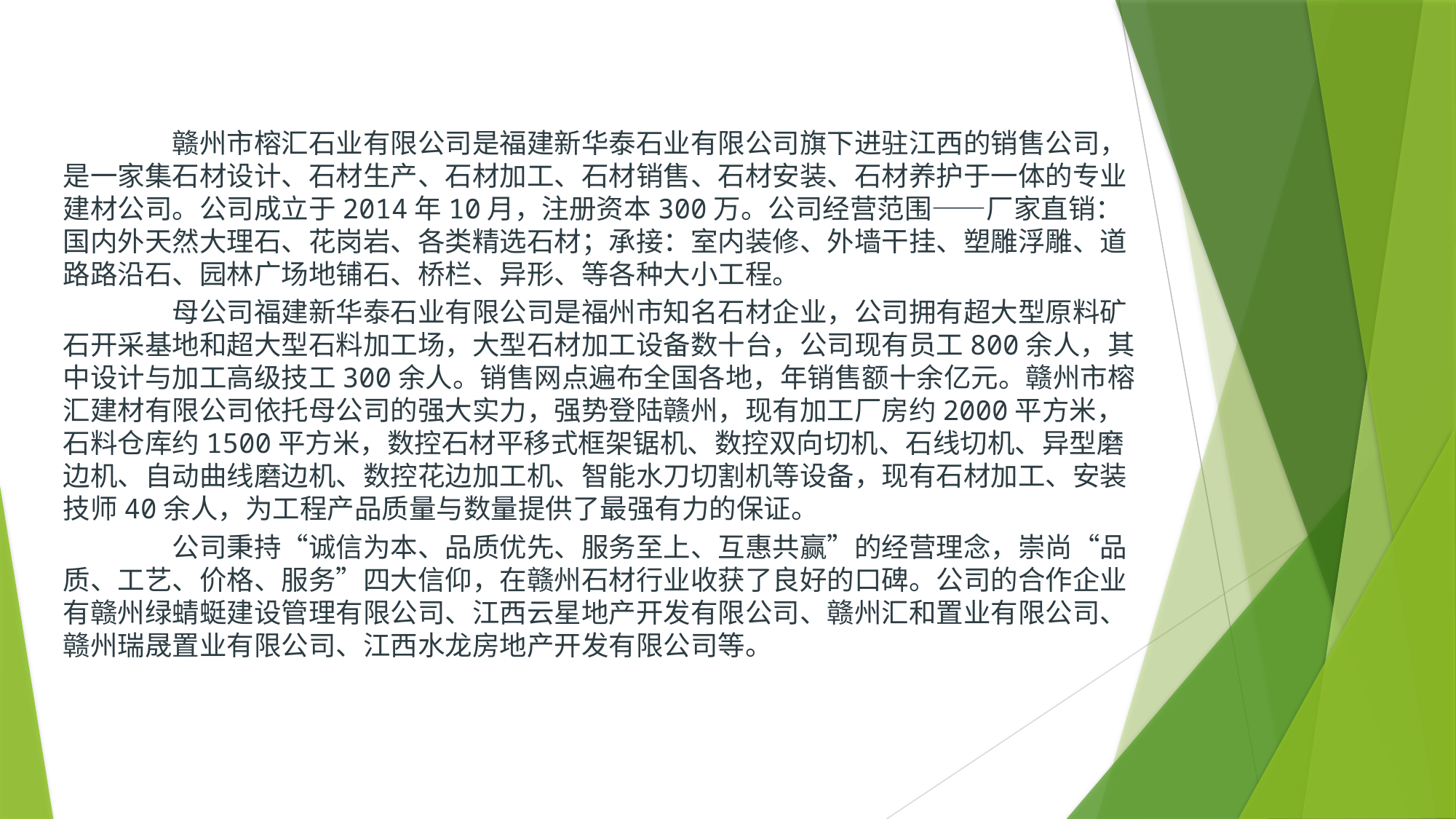

赣州市榕汇石业有限公司是福建新华泰石业有限公司旗下进驻江西的销售公司，是一家集石材设计、石材生产、石材加工、石材销售、石材安装、石材养护于一体的专业建材公司。公司成立于2014年10月，注册资本300万。公司经营范围——厂家直销：国内外天然大理石、花岗岩、各类精选石材；承接：室内装修、外墙干挂、塑雕浮雕、道路路沿石、园林广场地铺石、桥栏、异形、等各种大小工程。
	母公司福建新华泰石业有限公司是福州市知名石材企业，公司拥有超大型原料矿石开采基地和超大型石料加工场，大型石材加工设备数十台，公司现有员工800余人，其中设计与加工高级技工300余人。销售网点遍布全国各地，年销售额十余亿元。赣州市榕汇建材有限公司依托母公司的强大实力，强势登陆赣州，现有加工厂房约2000平方米，石料仓库约1500平方米，数控石材平移式框架锯机、数控双向切机、石线切机、异型磨边机、自动曲线磨边机、数控花边加工机、智能水刀切割机等设备，现有石材加工、安装技师40余人，为工程产品质量与数量提供了最强有力的保证。
	公司秉持“诚信为本、品质优先、服务至上、互惠共赢”的经营理念，崇尚“品质、工艺、价格、服务”四大信仰，在赣州石材行业收获了良好的口碑。公司的合作企业有赣州绿蜻蜓建设管理有限公司、江西云星地产开发有限公司、赣州汇和置业有限公司、赣州瑞晟置业有限公司、江西水龙房地产开发有限公司等。